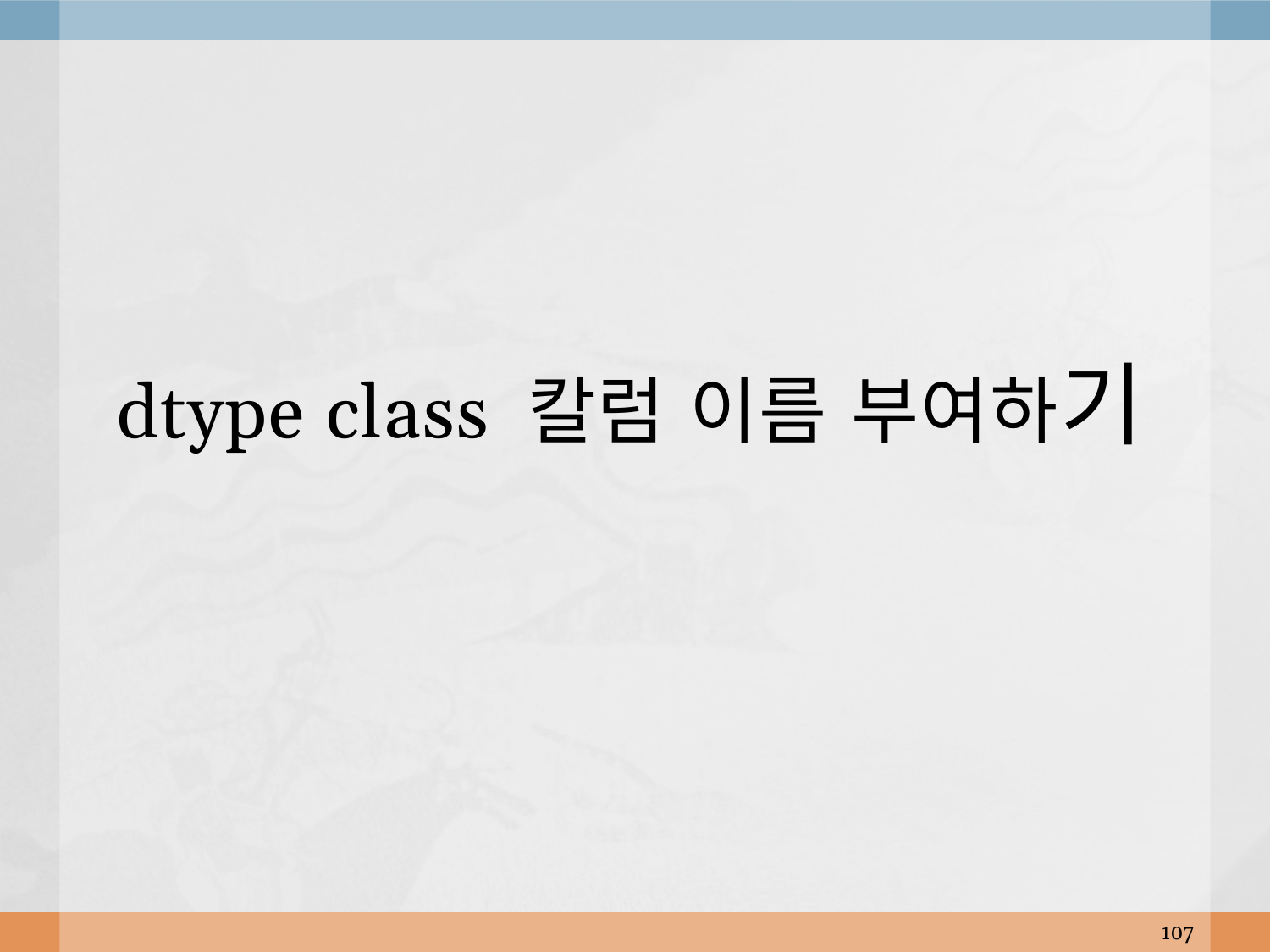

# dtype class 칼럼 이름 부여하기

107